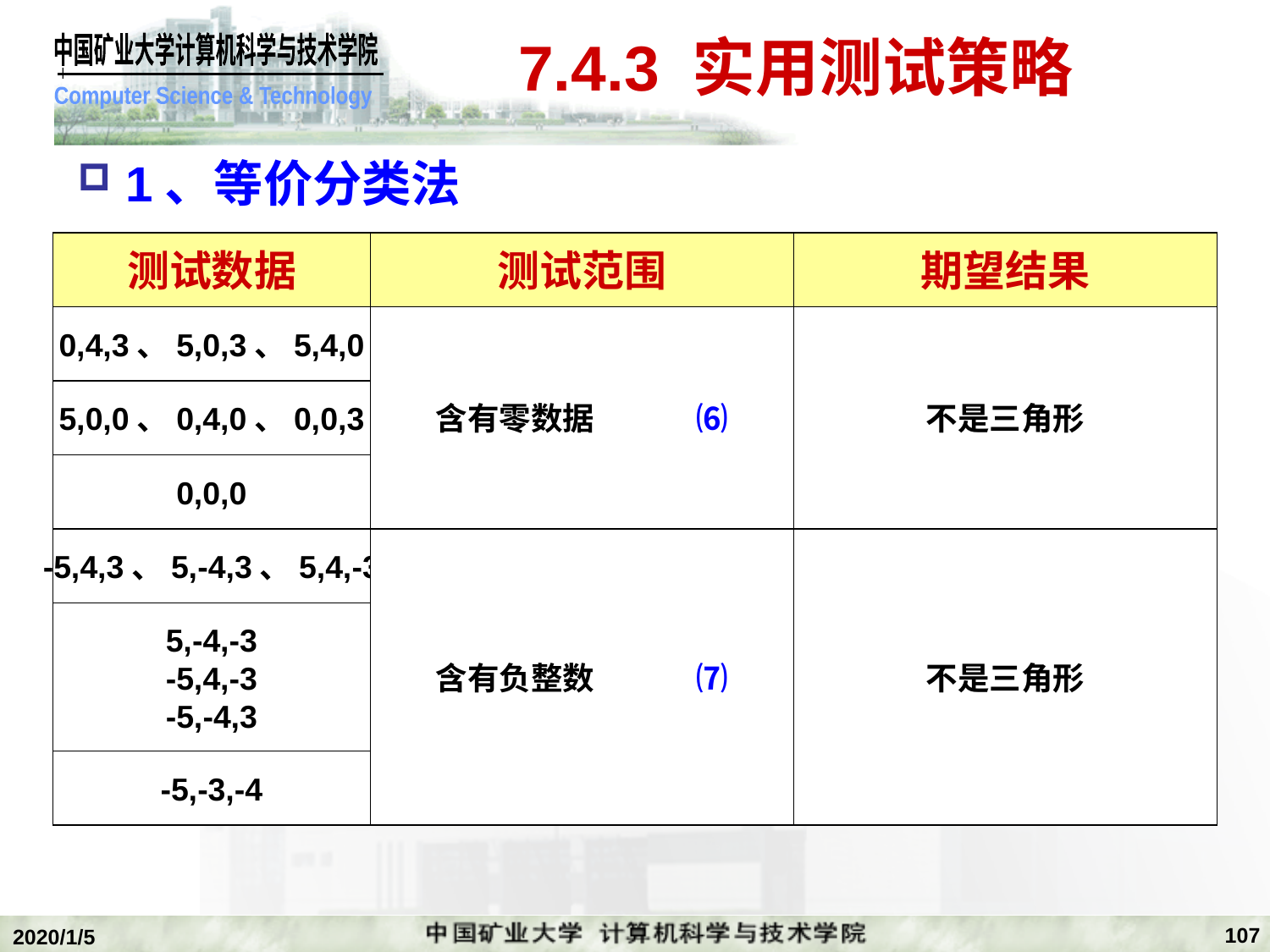

# 7.4.3 实用测试策略
1、等价分类法
测试数据
测试范围
期望结果
0,4,3、5,0,3、5,4,0
含有零数据	 ⑹
不是三角形
5,0,0、0,4,0、0,0,3
0,0,0
-5,4,3、5,-4,3、5,4,-3
含有负整数	 ⑺
不是三角形
5,-4,-3
-5,4,-3
-5,-4,3
-5,-3,-4
107
2020/1/5